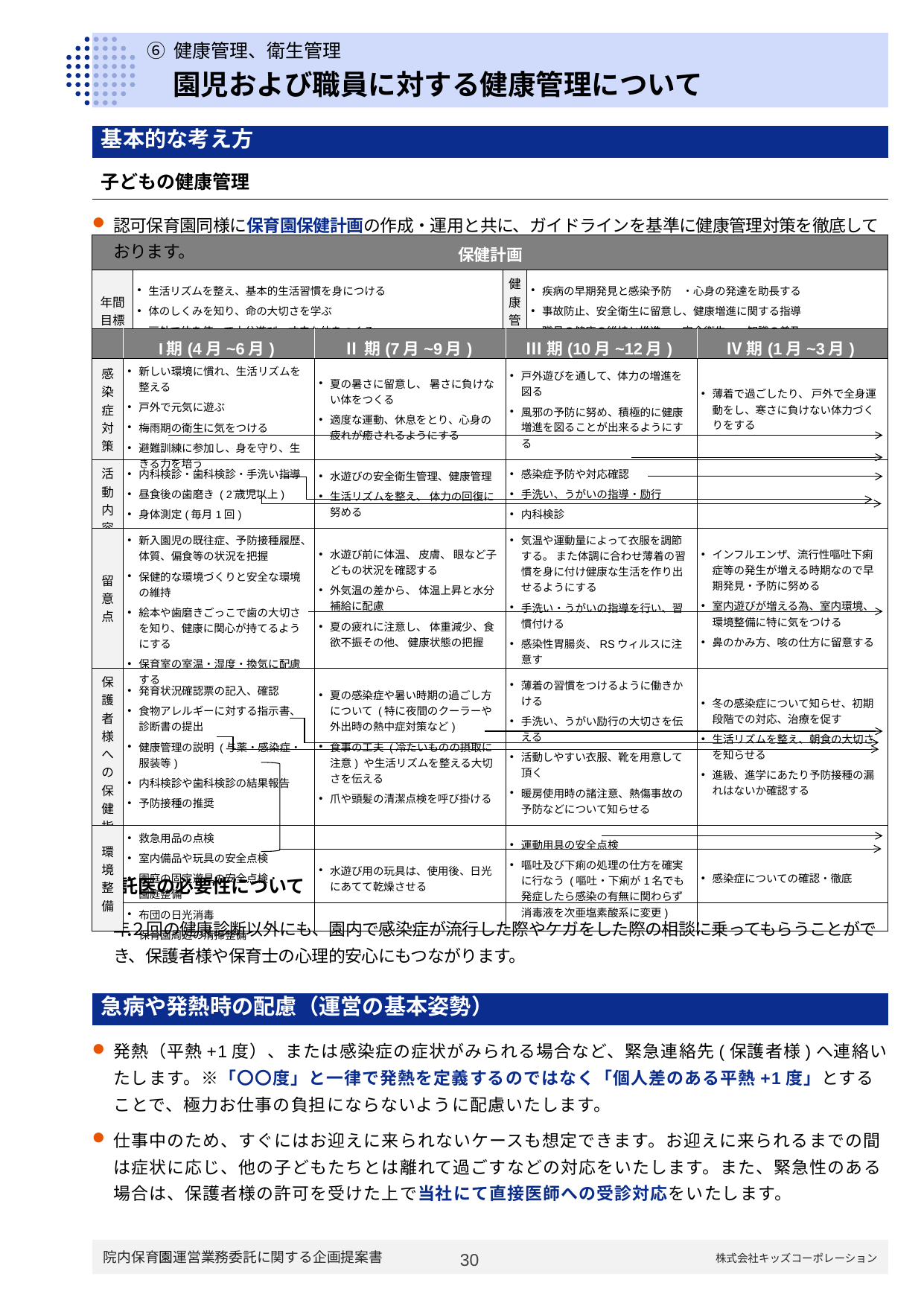

⑥ 健康管理、衛生管理
# 園児および職員に対する健康管理について
| 基本的な考え方 |
| --- |
| 子どもの健康管理 |
| --- |
認可保育園同様に保育園保健計画の作成・運用と共に、ガイドラインを基準に健康管理対策を徹底しております。
| 保健計画 |  |  |  |
| --- | --- | --- | --- |
| 年間目標 | 生活リズムを整え、基本的生活習慣を身につける 体のしくみを知り、命の大切さを学ぶ 戸外で体を使って十分遊び、丈夫な体をつくる | 健康管理 | 疾病の早期発見と感染予防　・心身の発達を助長する 事故防止、安全衛生に留意し、健康増進に関する指導 職員の健康の維持と推進　・安全衛生　・知識の普及 |
|  | I期(4月~6月) | Ⅱ期(7月~9月) | Ⅲ期(10月~12月) | Ⅳ期(1月~3月) |
| --- | --- | --- | --- | --- |
| 感染症対策 | 新しい環境に慣れ、生活リズムを整える 戸外で元気に遊ぶ 梅雨期の衛生に気をつける 避難訓練に参加し、身を守り、生きる力を培う | 夏の暑さに留意し、 暑さに負けない体をつくる 適度な運動、休息をとり、心身の疲れが癒されるようにする | 戸外遊びを通して、体力の増進を図る 風邪の予防に努め、積極的に健康増進を図ることが出来るようにする | 薄着で過ごしたり、 戸外で全身運動をし、寒さに負けない体力づくりをする |
| 活動内容 | 内科検診・歯科検診・手洗い指導 昼食後の歯磨き ( 2歳児以上) 身体測定(毎月1回) | 水遊びの安全衛生管理、健康管理 生活リズムを整え、 体力の回復に努める | 感染症予防や対応確認 手洗い、うがいの指導・励行 内科検診 |  |
| 留意点 | 新入園児の既往症、予防接種履歴、体質、偏食等の状況を把握 保健的な環境づくりと安全な環境の維持 絵本や歯磨きごっこで歯の大切さを知り、健康に関心が持てるようにする 保育室の室温・湿度・換気に配慮する | 水遊び前に体温、 皮膚、 眼など子どもの状況を確認する 外気温の差から、 体温上昇と水分補給に配慮 夏の疲れに注意し、 体重減少、食欲不振その他、 健康状態の把握 | 気温や運動量によって衣服を調節する。 また体調に合わせ薄着の習慣を身に付け健康な生活を作り出せるようにする 手洗い・うがいの指導を行い、習慣付ける 感染性胃腸炎、RSウィルスに注意す | インフルエンザ、流行性嘔吐下痢症等の発生が増える時期なので早期発見・予防に努める 室内遊びが増える為、室内環境、環境整備に特に気をつける 鼻のかみ方、咳の仕方に留意する |
| 保護者様への保健指導 | 発育状況確認票の記入、確認 食物アレルギーに対する指示書、 診断書の提出 健康管理の説明 (与薬・感染症・服装等) 内科検診や歯科検診の結果報告 予防接種の推奨 | 夏の感染症や暑い時期の過ごし方について (特に夜間のクーラーや外出時の熱中症対策など) 食事の工夫 (冷たいものの摂取に注意) や生活リズムを整える大切さを伝える 爪や頭髪の清潔点検を呼び掛ける | 薄着の習慣をつけるように働きかける 手洗い、うがい励行の大切さを伝える 活動しやすい衣服、靴を用意して頂く 暖房使用時の諸注意、熱傷事故の予防などについて知らせる | 冬の感染症について知らせ、初期段階での対応、治療を促す 生活リズムを整え、朝食の大切さを知らせる 進級、進学にあたり予防接種の漏れはないか確認する |
| 環境整備 | 救急用品の点検 室内備品や玩具の安全点検 園庭の固定遊具の安全点検・ 園庭整備 布団の日光消毒 保育園周辺の清掃整備 | 水遊び用の玩具は、使用後、日光にあてて乾燥させる | 運動用具の安全点検 嘔吐及び下痢の処理の仕方を確実に行なう (嘔吐・下痢が1名でも発症したら感染の有無に関わらず消毒液を次亜塩素酸系に変更) | 感染症についての確認・徹底 |

| 嘱託医の必要性について |
| --- |
年２回の健康診断以外にも、園内で感染症が流行した際やケガをした際の相談に乗ってもらうことができ、保護者様や保育士の心理的安心にもつながります。
| 急病や発熱時の配慮（運営の基本姿勢） |
| --- |
発熱（平熱+1度）、または感染症の症状がみられる場合など、緊急連絡先(保護者様)へ連絡いたします。※「〇〇度」と一律で発熱を定義するのではなく「個人差のある平熱+1度」とすることで、極力お仕事の負担にならないように配慮いたします。
仕事中のため、すぐにはお迎えに来られないケースも想定できます。お迎えに来られるまでの間は症状に応じ、他の子どもたちとは離れて過ごすなどの対応をいたします。また、緊急性のある場合は、保護者様の許可を受けた上で当社にて直接医師への受診対応をいたします。
30